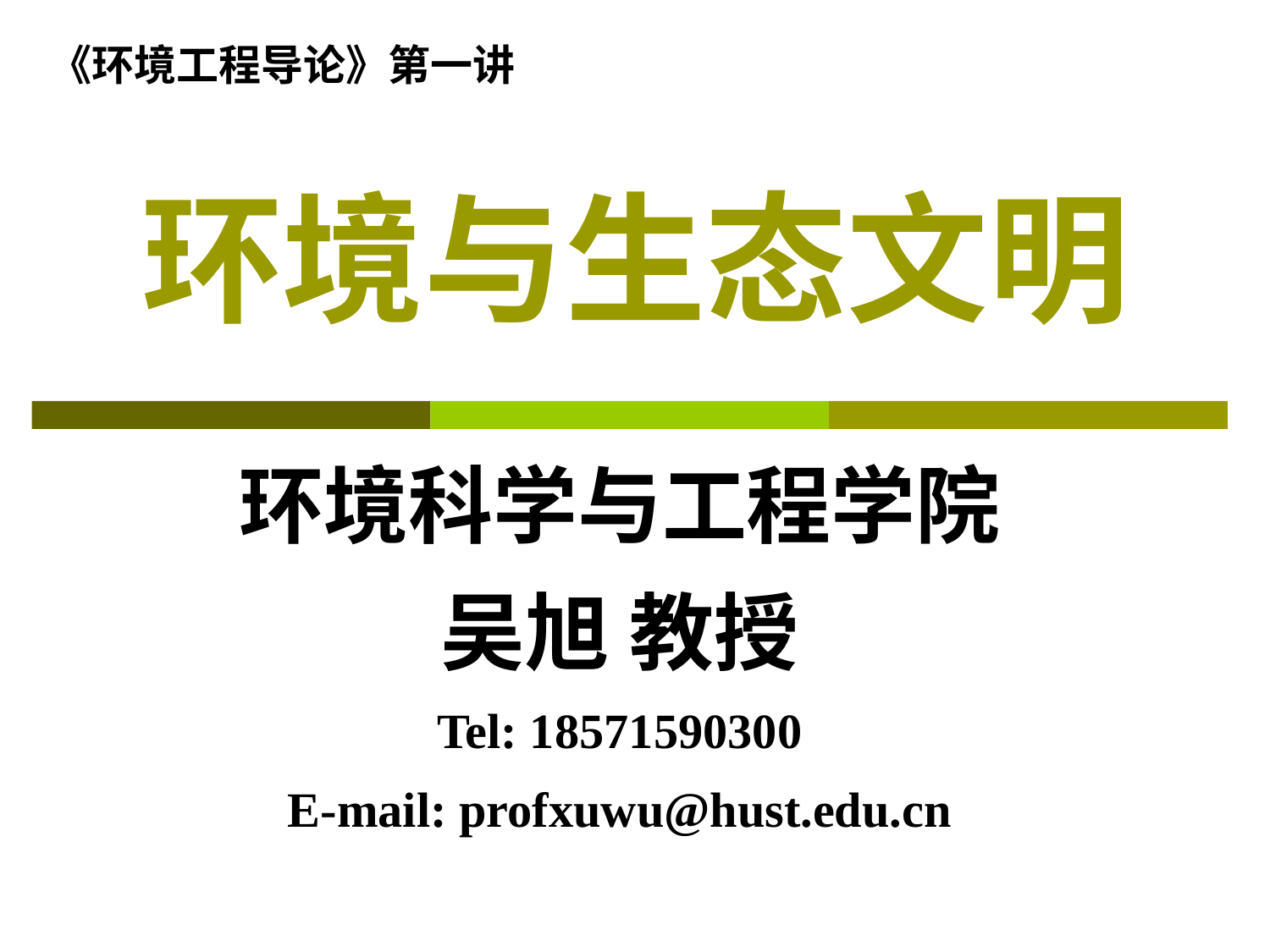

《环境工程导论》第一讲
# 环境与生态文明
环境科学与工程学院
吴旭 教授
Tel: 18571590300
E-mail: profxuwu@hust.edu.cn